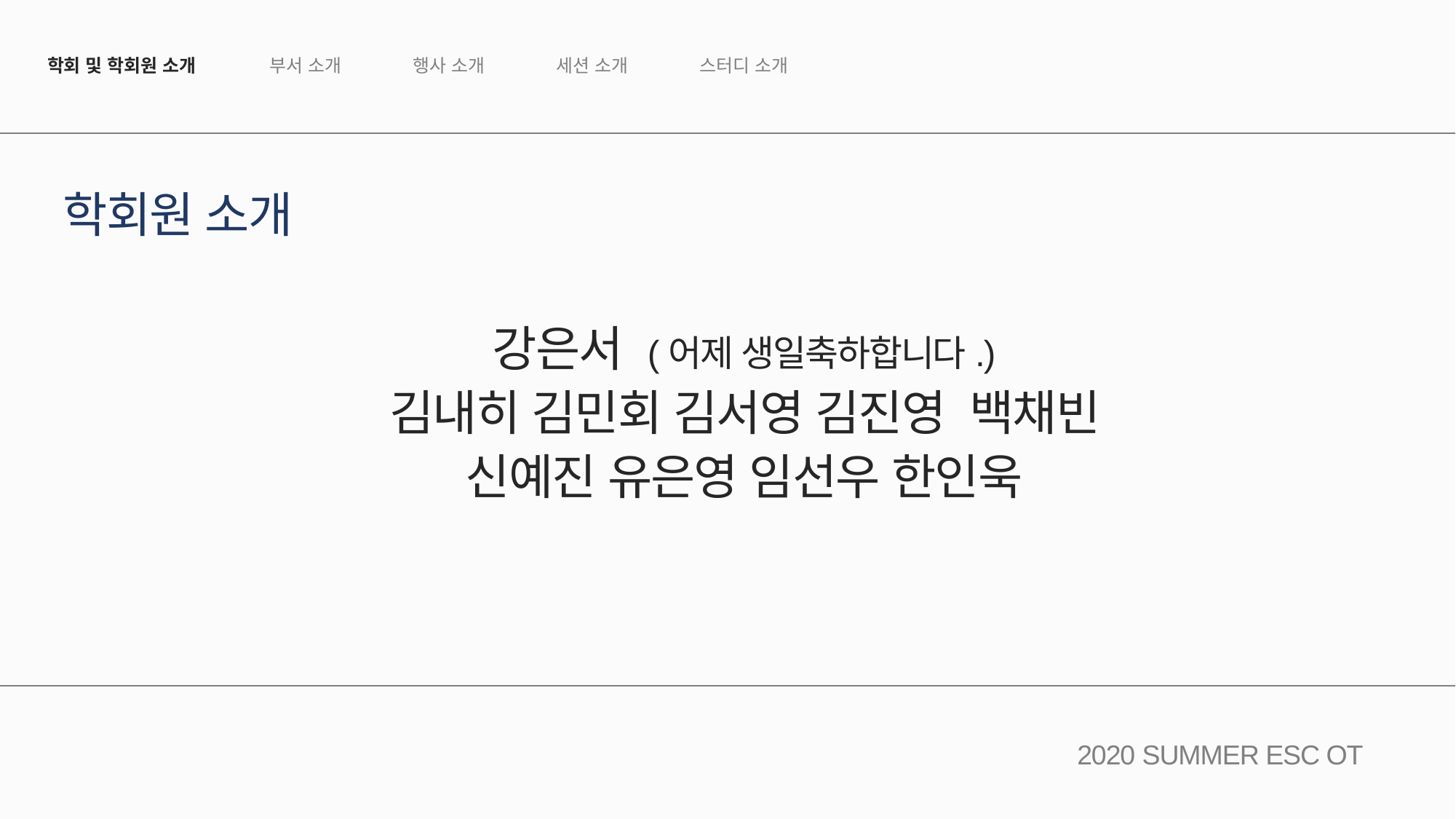

행사 소개
세션 소개
스터디 소개
부서 소개
학회 및 학회원 소개
학회원 소개
강은서 (어제 생일축하합니다.)
김내히 김민회 김서영 김진영  백채빈 신예진 유은영 임선우 한인욱
2020 SUMMER ESC OT